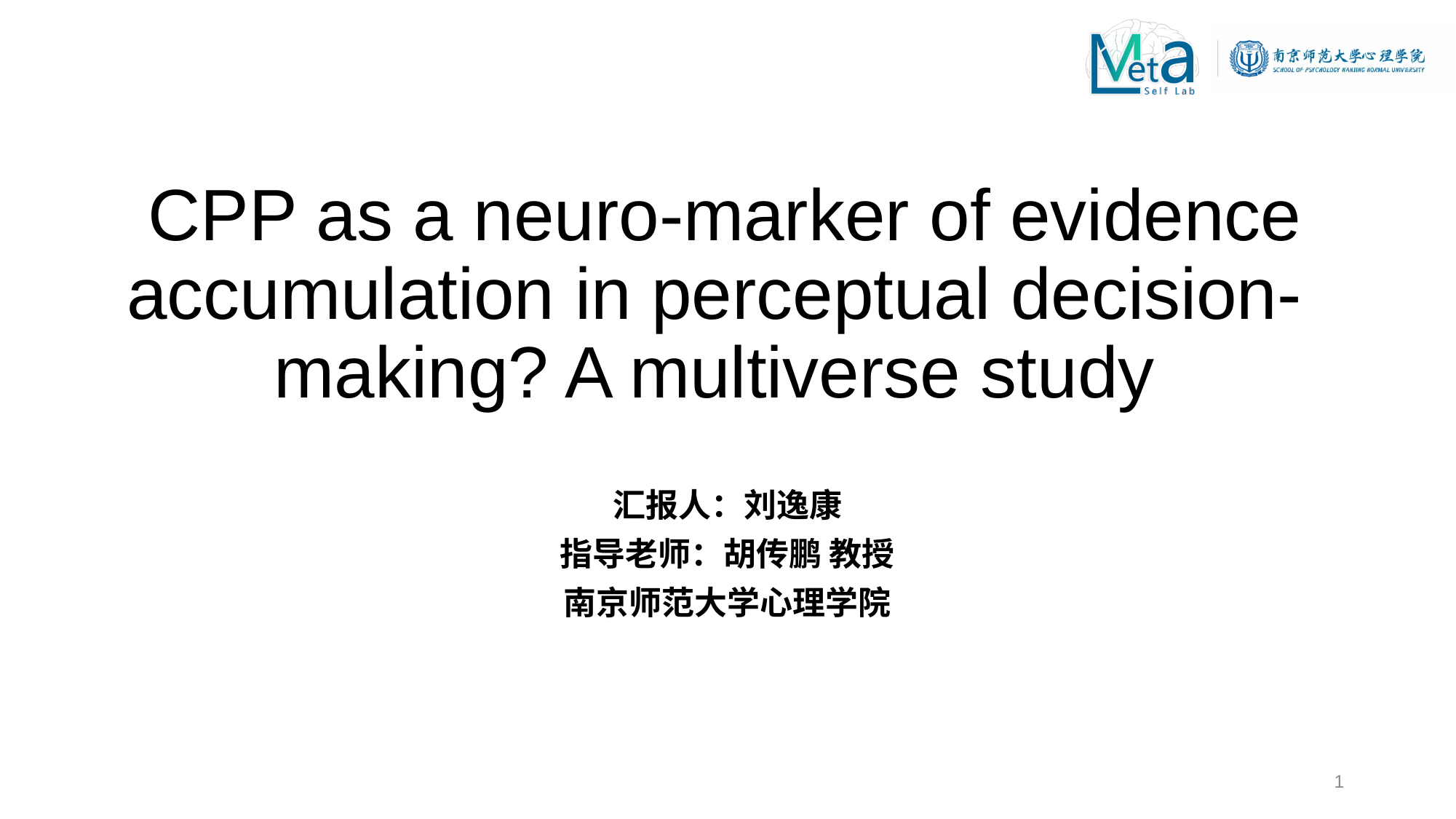

# CPP as a neuro-marker of evidence accumulation in perceptual decision-making? A multiverse study

汇报人：刘逸康
指导老师：胡传鹏 教授
南京师范大学心理学院
1